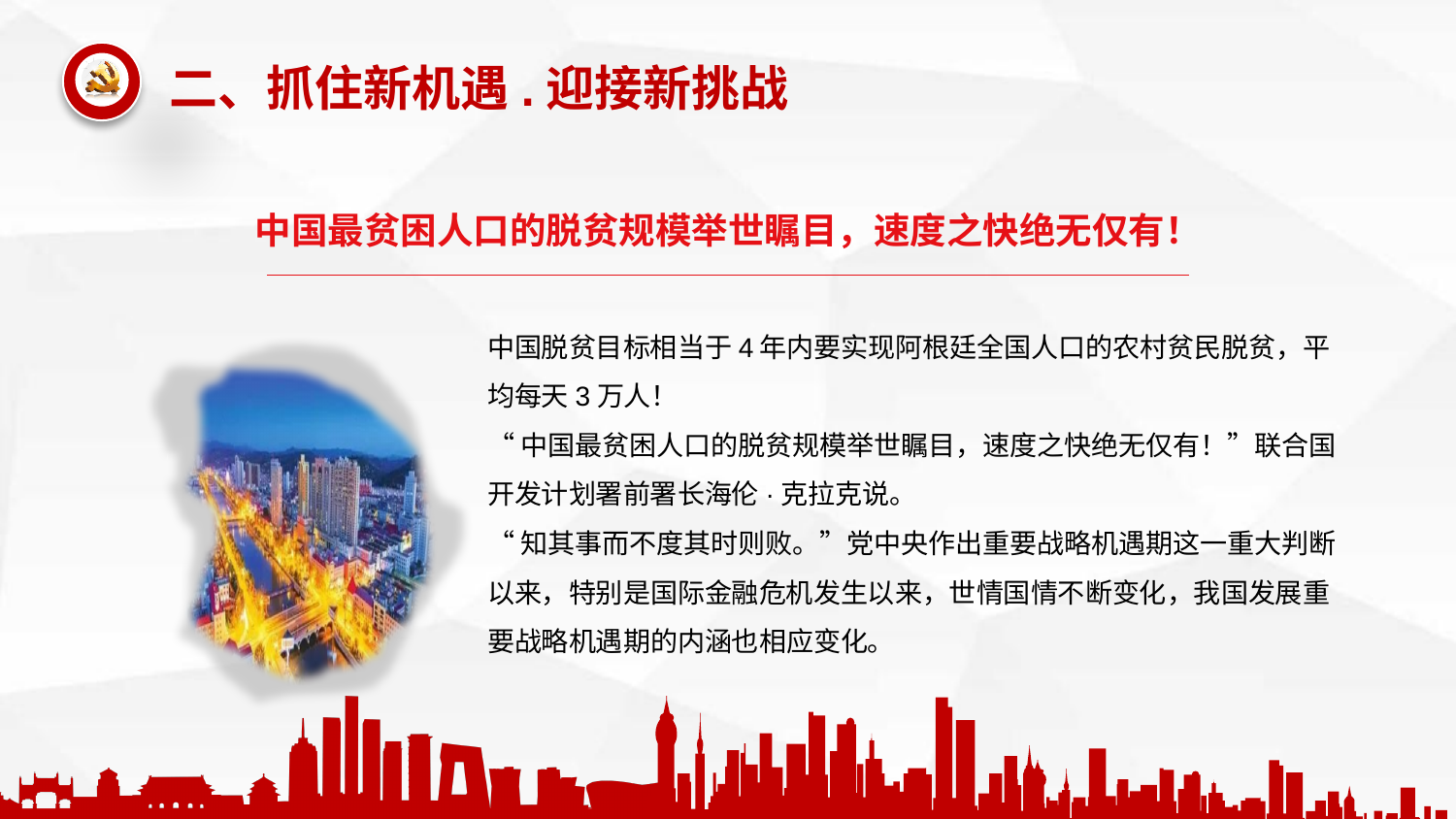

中国最贫困人口的脱贫规模举世瞩目，速度之快绝无仅有！
中国脱贫目标相当于4年内要实现阿根廷全国人口的农村贫民脱贫，平均每天3万人！
“中国最贫困人口的脱贫规模举世瞩目，速度之快绝无仅有！”联合国开发计划署前署长海伦·克拉克说。
“知其事而不度其时则败。”党中央作出重要战略机遇期这一重大判断以来，特别是国际金融危机发生以来，世情国情不断变化，我国发展重要战略机遇期的内涵也相应变化。